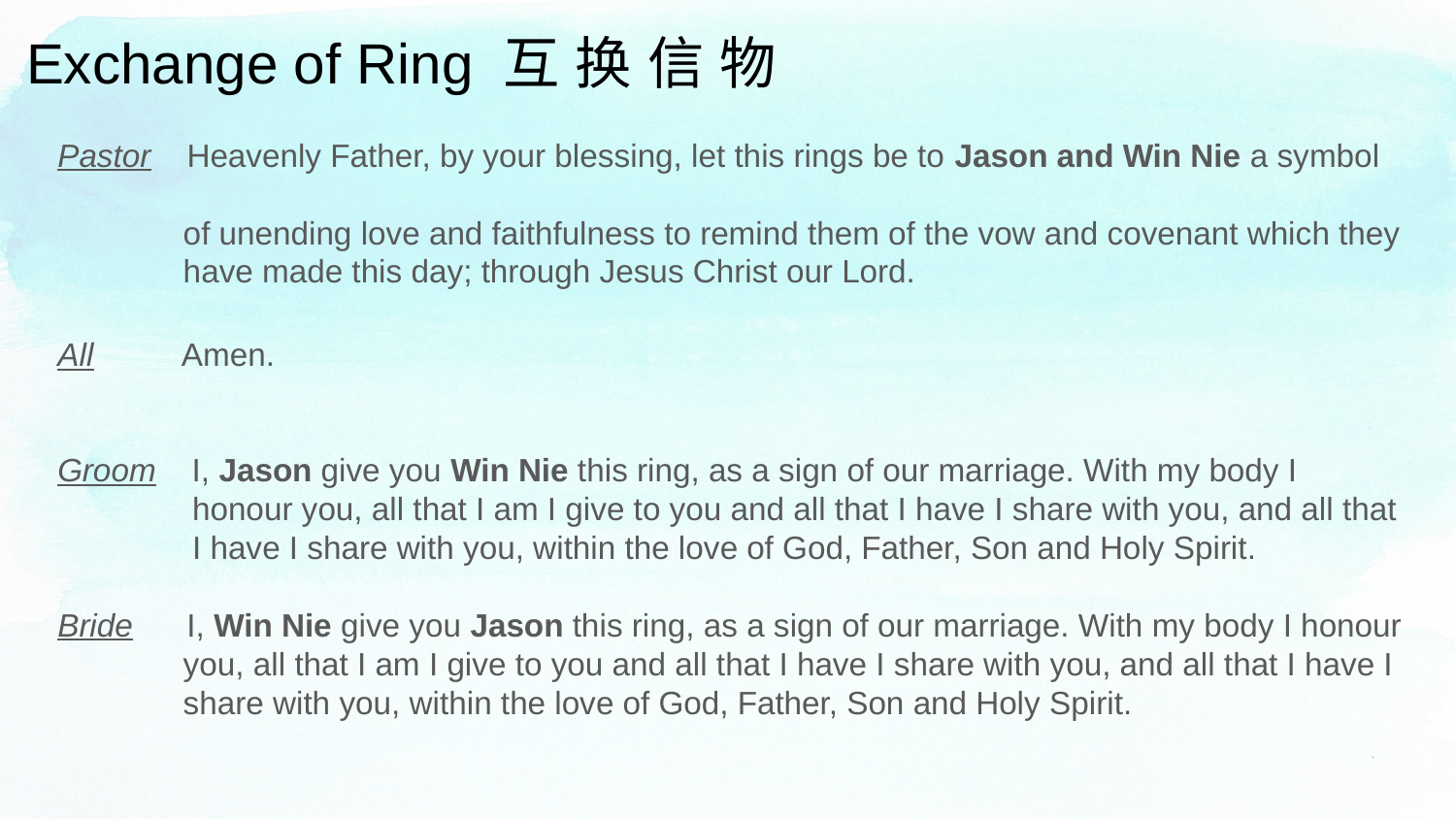

# Exchange of Ring 互 换 信 物
Pastor    Heavenly Father, by your blessing, let this rings be to Jason and Win Nie a symbol
              of unending love and faithfulness to remind them of the vow and covenant which they
              have made this day; through Jesus Christ our Lord.
All          Amen.
Groom    I, Jason give you Win Nie this ring, as a sign of our marriage. With my body I
               honour you, all that I am I give to you and all that I have I share with you, and all that
               I have I share with you, within the love of God, Father, Son and Holy Spirit.
Bride      I, Win Nie give you Jason this ring, as a sign of our marriage. With my body I honour
              you, all that I am I give to you and all that I have I share with you, and all that I have I
              share with you, within the love of God, Father, Son and Holy Spirit.